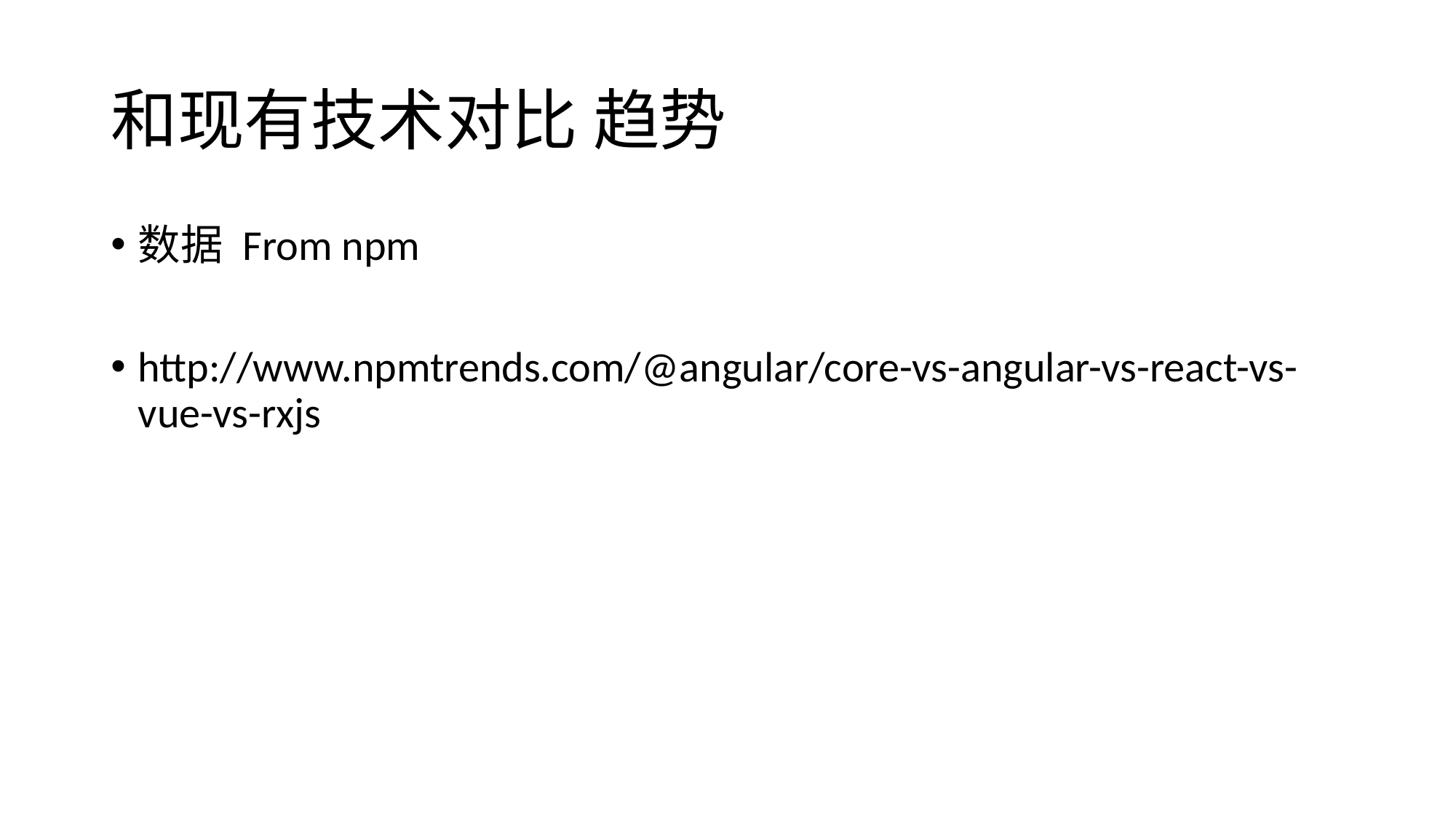

# 和现有技术对比 趋势
数据 From npm

http://www.npmtrends.com/@angular/core-vs-angular-vs-react-vs-vue-vs-rxjs